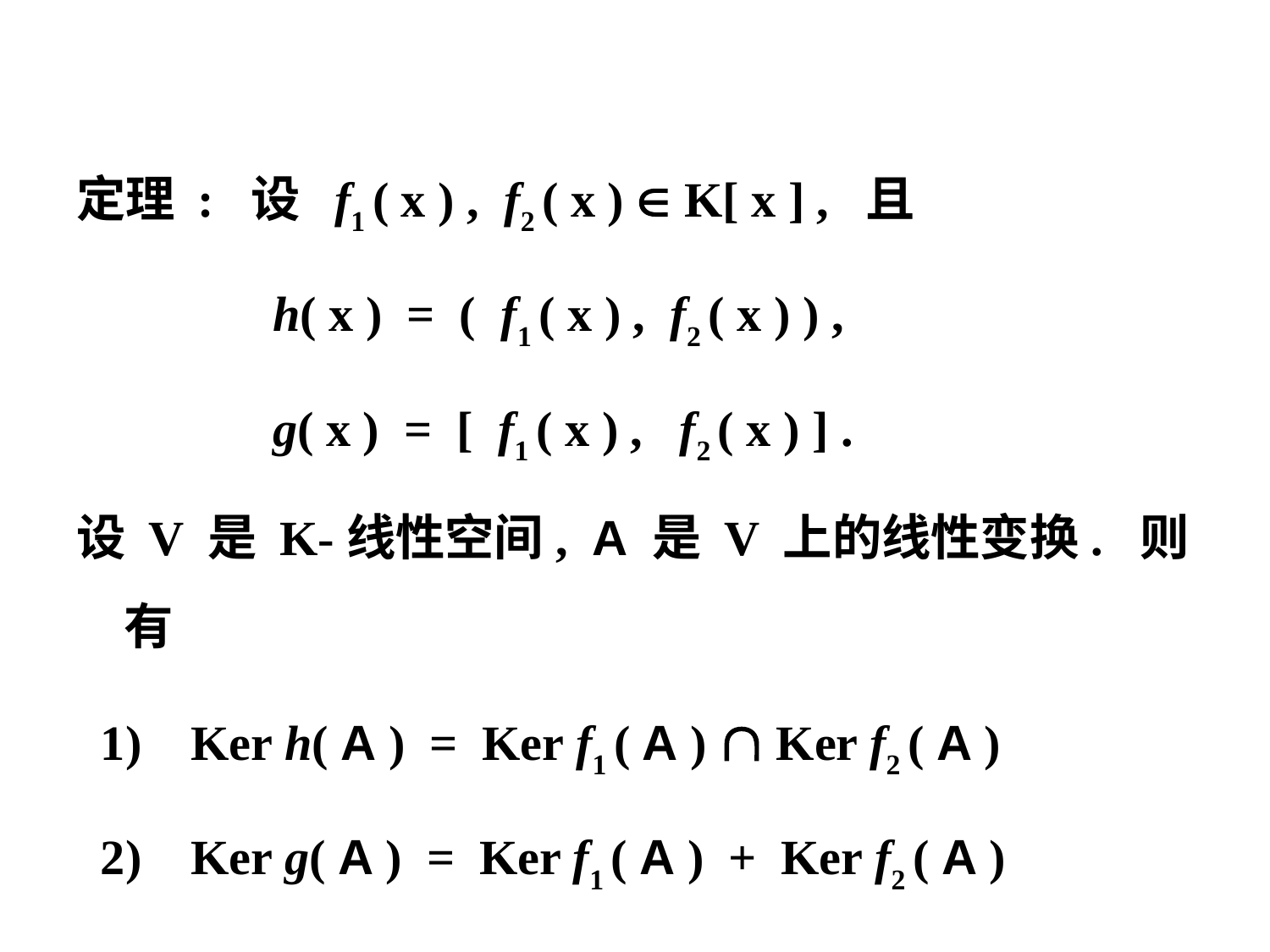

定理 :  设  f1 ( x ) ,  f2 ( x ) ∈ K[ x ] ,  且
                h( x )  =  (  f1 ( x ) ,  f2 ( x ) ) ,
                g( x )  =  [  f1 ( x ) ,   f2 ( x ) ] .
设 V 是 K-线性空间,  A 是 V 上的线性变换.  则有
  1)    Ker h( A )  =  Ker f1 ( A ) ∩ Ker f2 ( A )
  2)    Ker g( A )  =  Ker f1 ( A )  +  Ker f2 ( A )